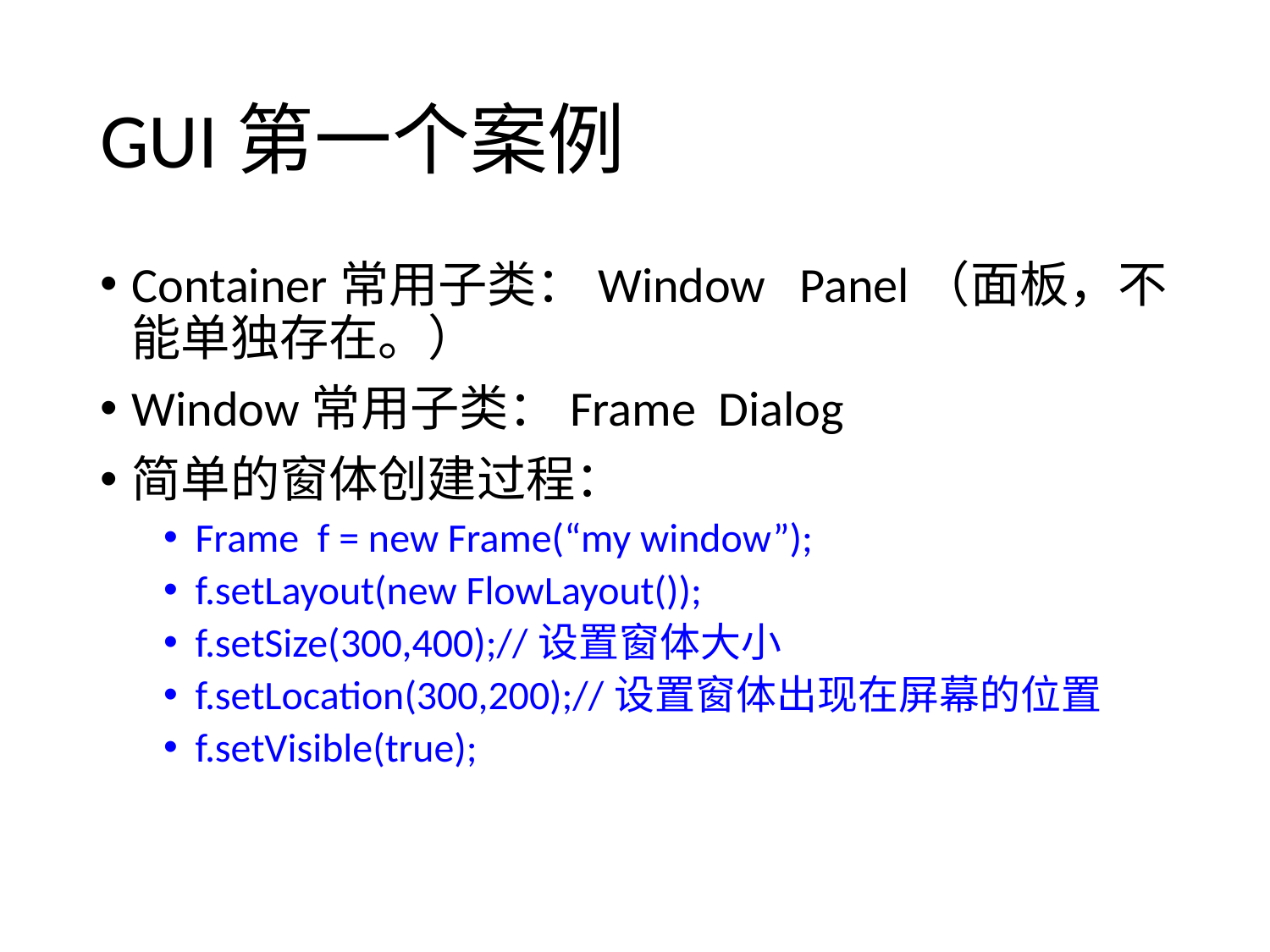

# GUI第一个案例
Container常用子类：Window   Panel（面板，不能单独存在。）
Window常用子类：Frame  Dialog
简单的窗体创建过程：
Frame  f = new Frame(“my window”);
f.setLayout(new FlowLayout());
f.setSize(300,400);//设置窗体大小
f.setLocation(300,200);//设置窗体出现在屏幕的位置
f.setVisible(true);